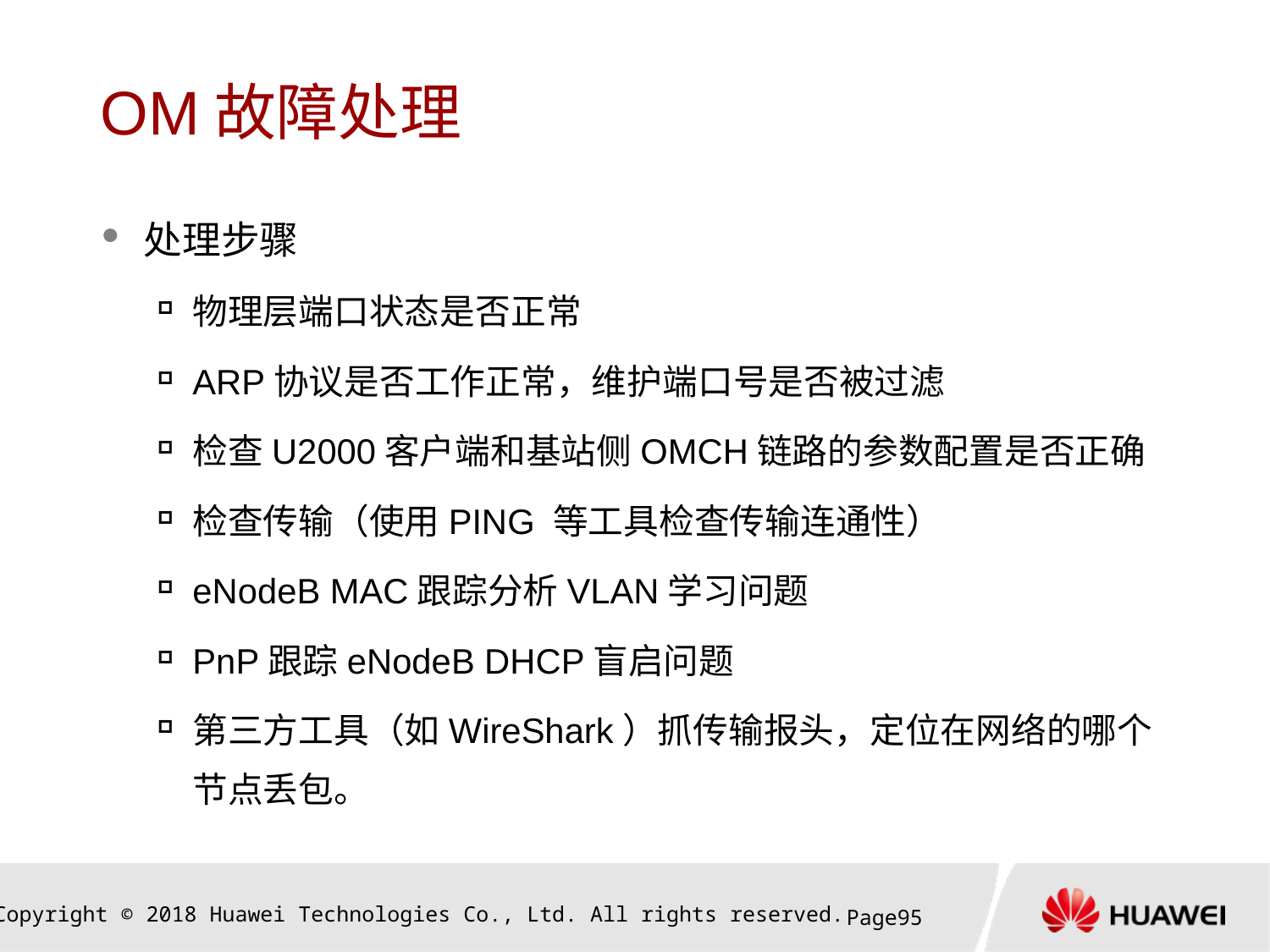

# OM故障处理
处理步骤
物理层端口状态是否正常
ARP协议是否工作正常，维护端口号是否被过滤
检查U2000客户端和基站侧OMCH链路的参数配置是否正确
检查传输（使用PING 等工具检查传输连通性）
eNodeB MAC跟踪分析VLAN学习问题
PnP跟踪eNodeB DHCP盲启问题
第三方工具（如WireShark）抓传输报头，定位在网络的哪个节点丢包。

Page95